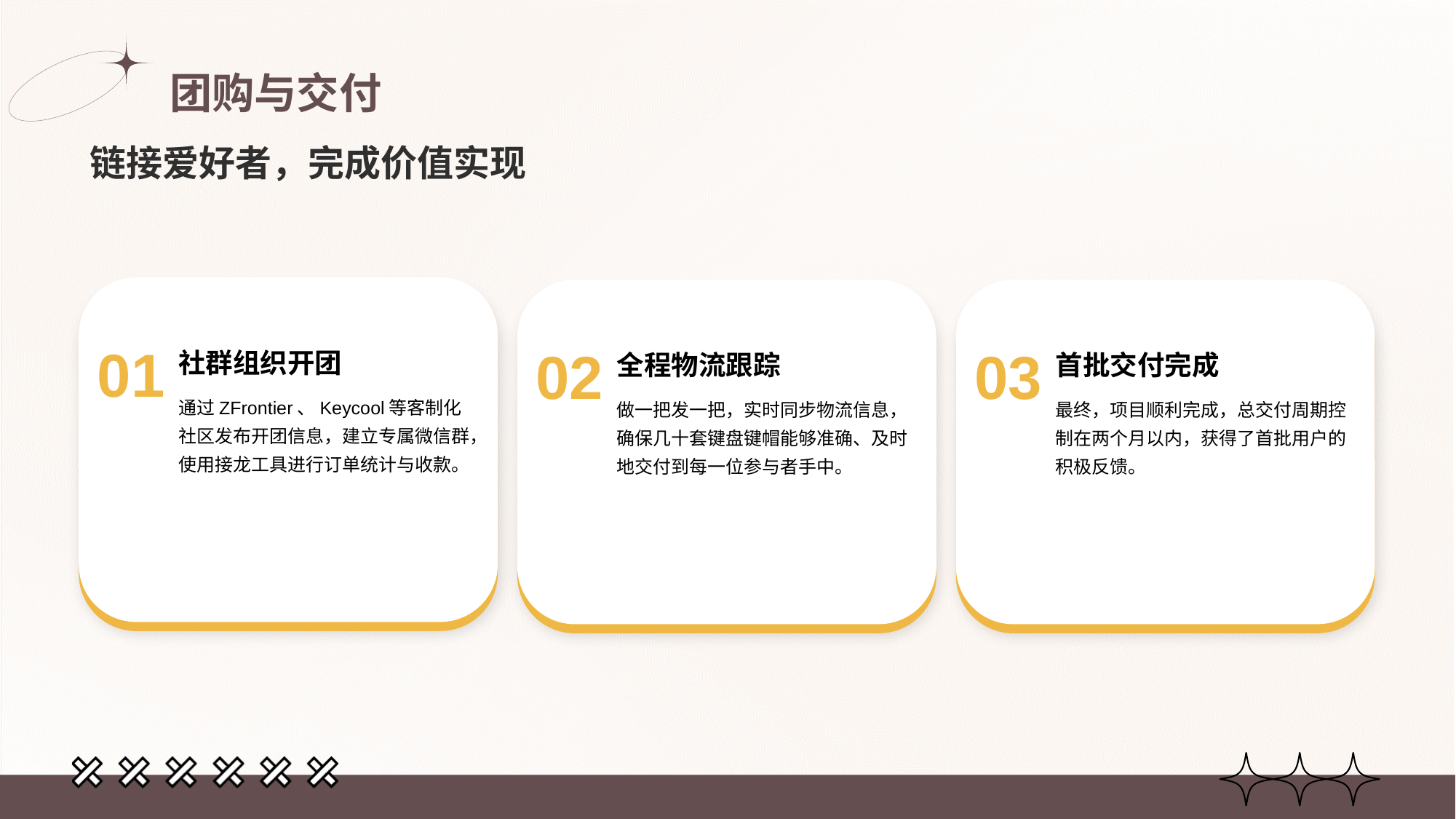

# 团购与交付
链接爱好者，完成价值实现

社群组织开团
01
通过ZFrontier、Keycool等客制化社区发布开团信息，建立专属微信群，使用接龙工具进行订单统计与收款。

全程物流跟踪
02
做一把发一把，实时同步物流信息，确保几十套键盘键帽能够准确、及时地交付到每一位参与者手中。

首批交付完成
03
最终，项目顺利完成，总交付周期控制在两个月以内，获得了首批用户的积极反馈。